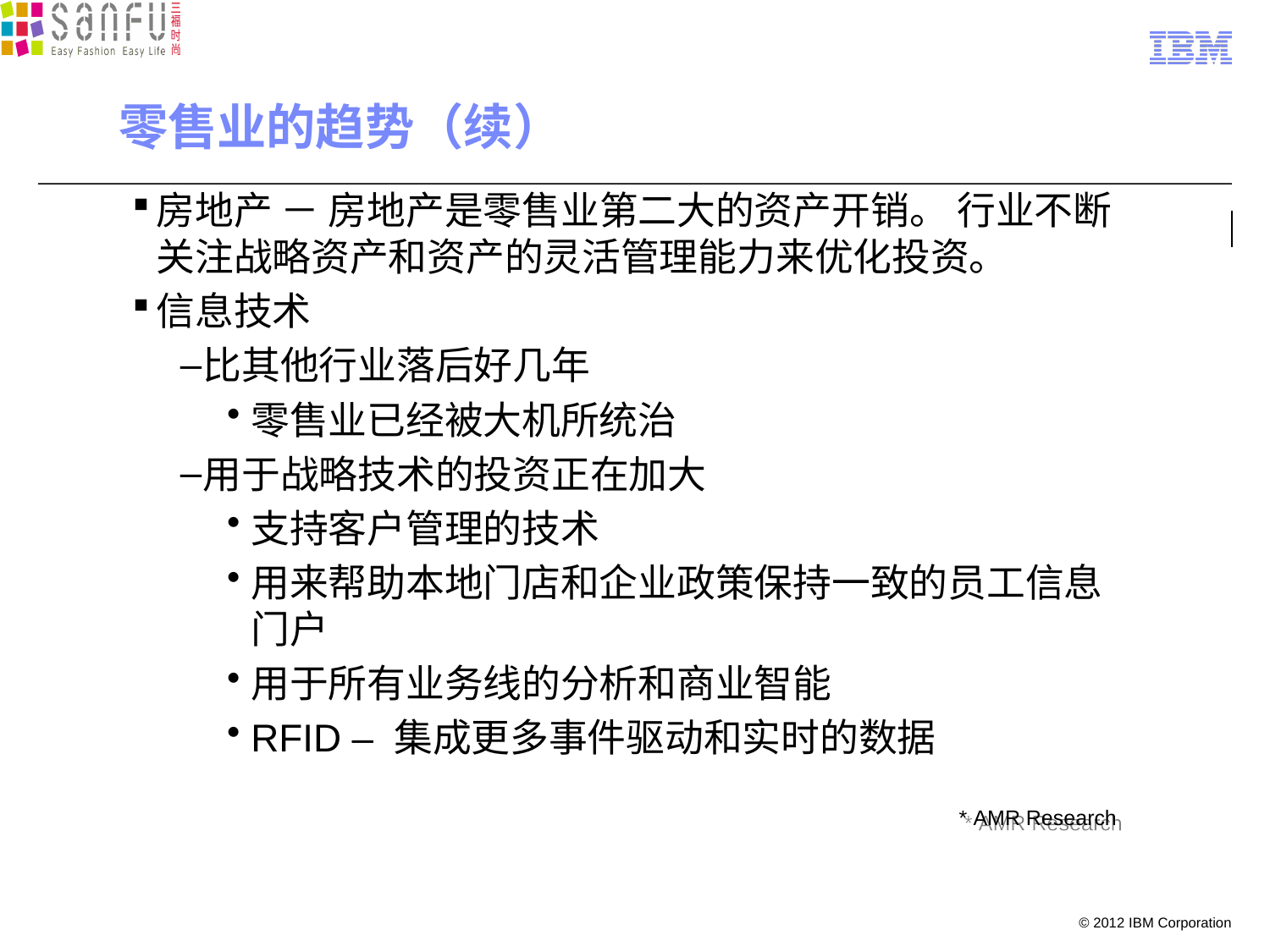

# 零售业的趋势（续）
房地产 － 房地产是零售业第二大的资产开销。 行业不断关注战略资产和资产的灵活管理能力来优化投资。
信息技术
比其他行业落后好几年
零售业已经被大机所统治
用于战略技术的投资正在加大
支持客户管理的技术
用来帮助本地门店和企业政策保持一致的员工信息门户
用于所有业务线的分析和商业智能
RFID – 集成更多事件驱动和实时的数据
* AMR Research